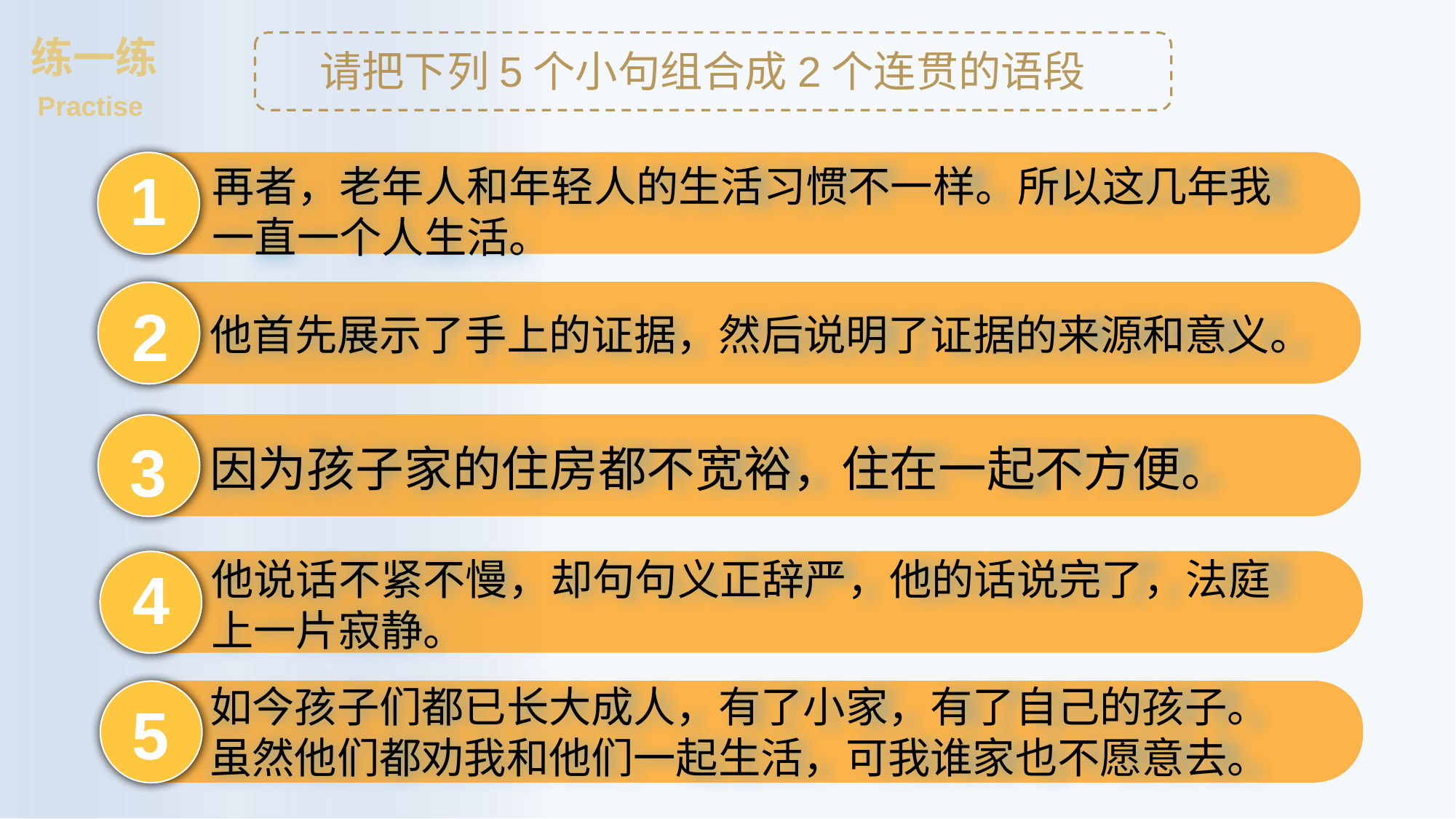

练一练

请把下列5个小句组合成2个连贯的语段
Practise

1
再者，老年人和年轻人的生活习惯不一样。所以这几年我一直一个人生活。

2
他首先展示了手上的证据，然后说明了证据的来源和意义。

3
因为孩子家的住房都不宽裕，住在一起不方便。
他说话不紧不慢，却句句义正辞严，他的话说完了，法庭上一片寂静。

4
如今孩子们都已长大成人，有了小家，有了自己的孩子。虽然他们都劝我和他们一起生活，可我谁家也不愿意去。

5